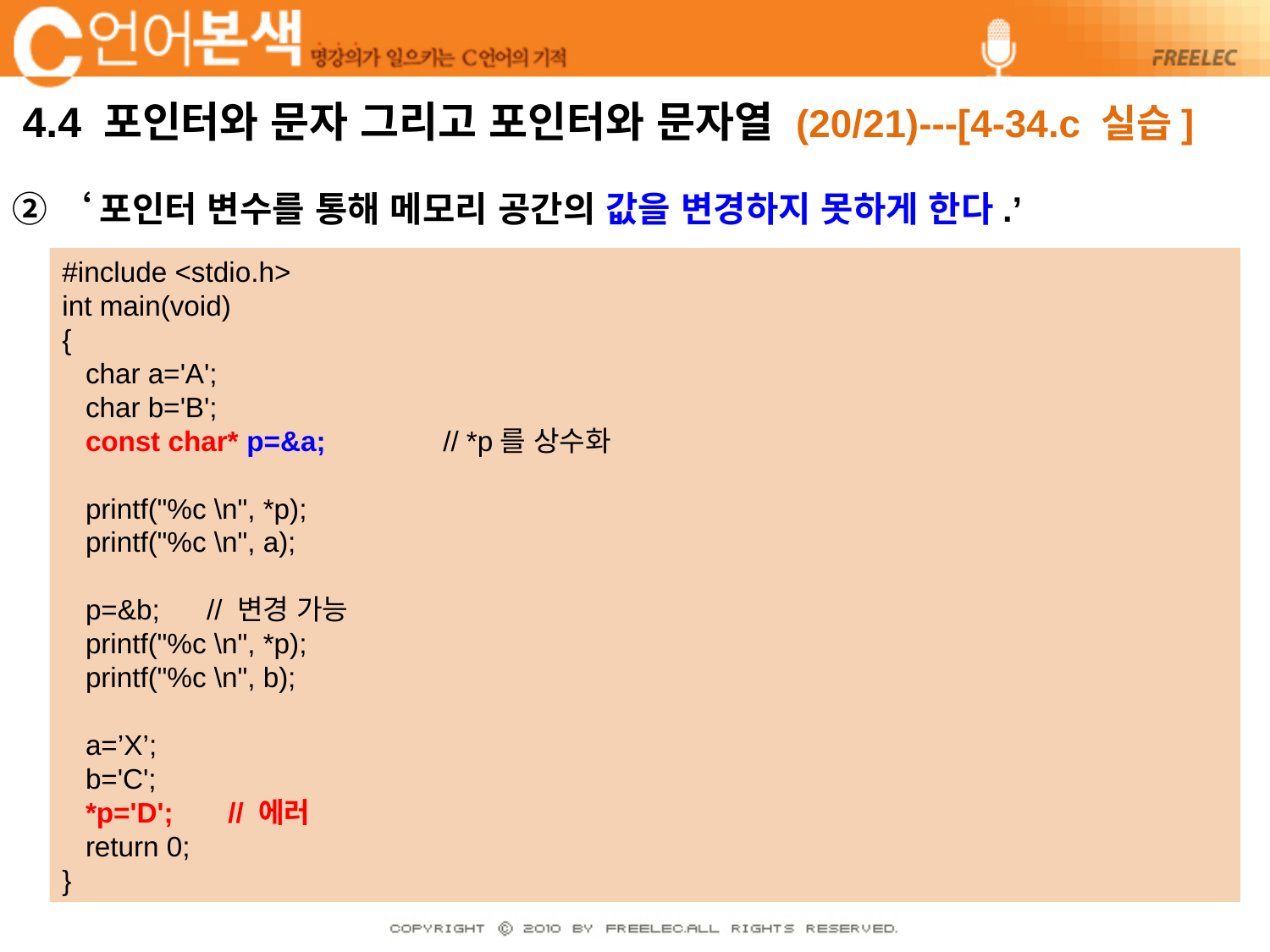

# 4.4 포인터와 문자 그리고 포인터와 문자열 (20/21)---[4-34.c 실습]
 ‘포인터 변수를 통해 메모리 공간의 값을 변경하지 못하게 한다.’
#include <stdio.h>
int main(void)
{
   char a='A';
   char b='B';
   const char* p=&a;	// *p를 상수화

   printf("%c \n", *p);
   printf("%c \n", a);

   p=&b;      // 변경 가능
   printf("%c \n", *p);
   printf("%c \n", b);

   a=’X’;
   b='C';
   *p='D';	     // 에러
   return 0;
}